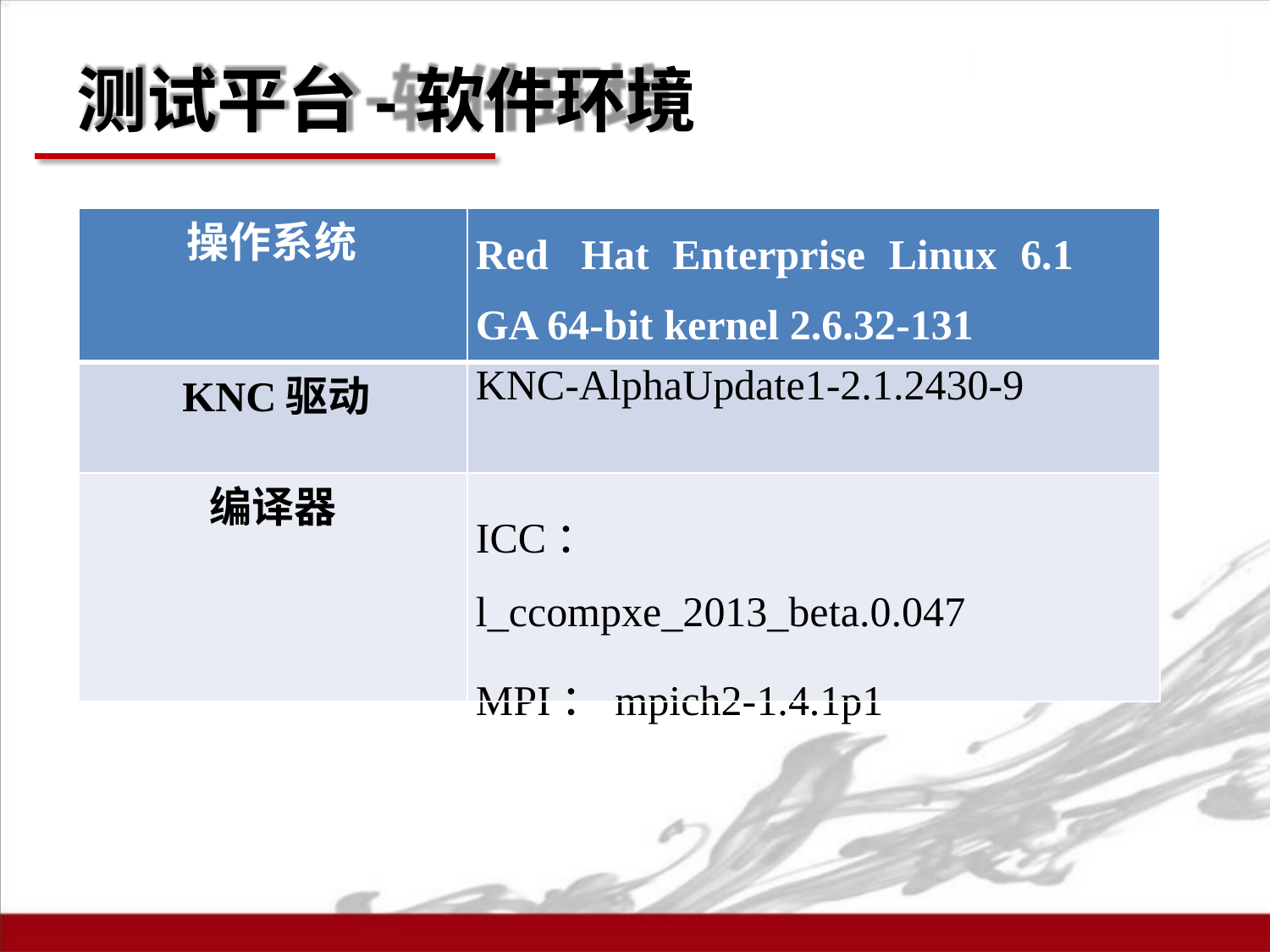

# 测试平台-软件环境

| 操作系统 | Red Hat Enterprise Linux 6.1 GA 64-bit kernel 2.6.32-131 |
| --- | --- |
| KNC驱动 | KNC-AlphaUpdate1-2.1.2430-9 |
| 编译器 | ICC：l\_ccompxe\_2013\_beta.0.047 MPI：mpich2-1.4.1p1 |